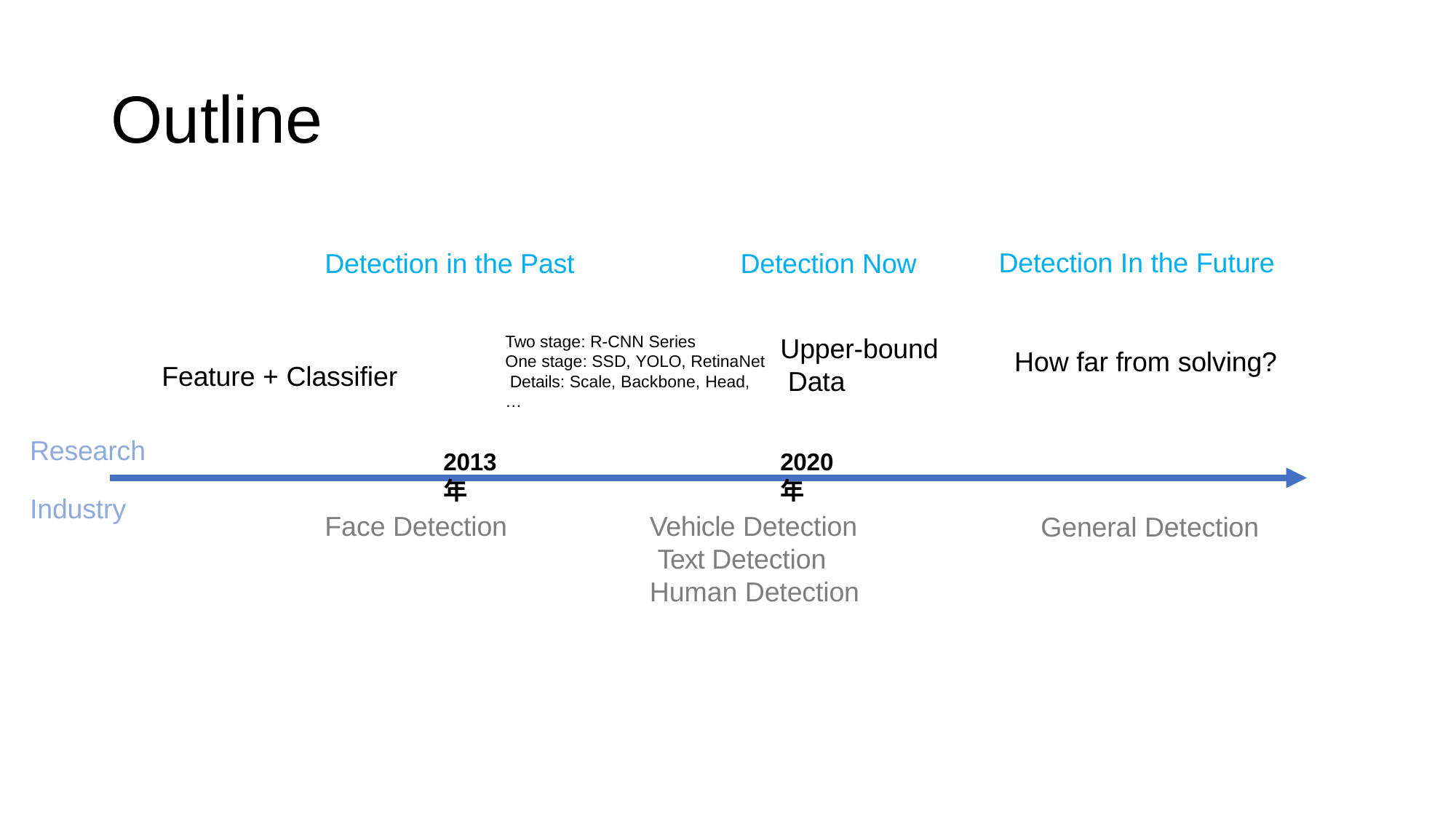

# Outline
Detection In the Future
Detection in the Past
Detection Now
Two stage: R-CNN Series
One stage: SSD, YOLO, RetinaNet  Details: Scale, Backbone, Head, …
Upper-bound  Data
How far from solving?
Feature + Classifier
Research
2013年
2020年

Industry
Face Detection
Vehicle Detection  Text Detection  Human Detection
General Detection